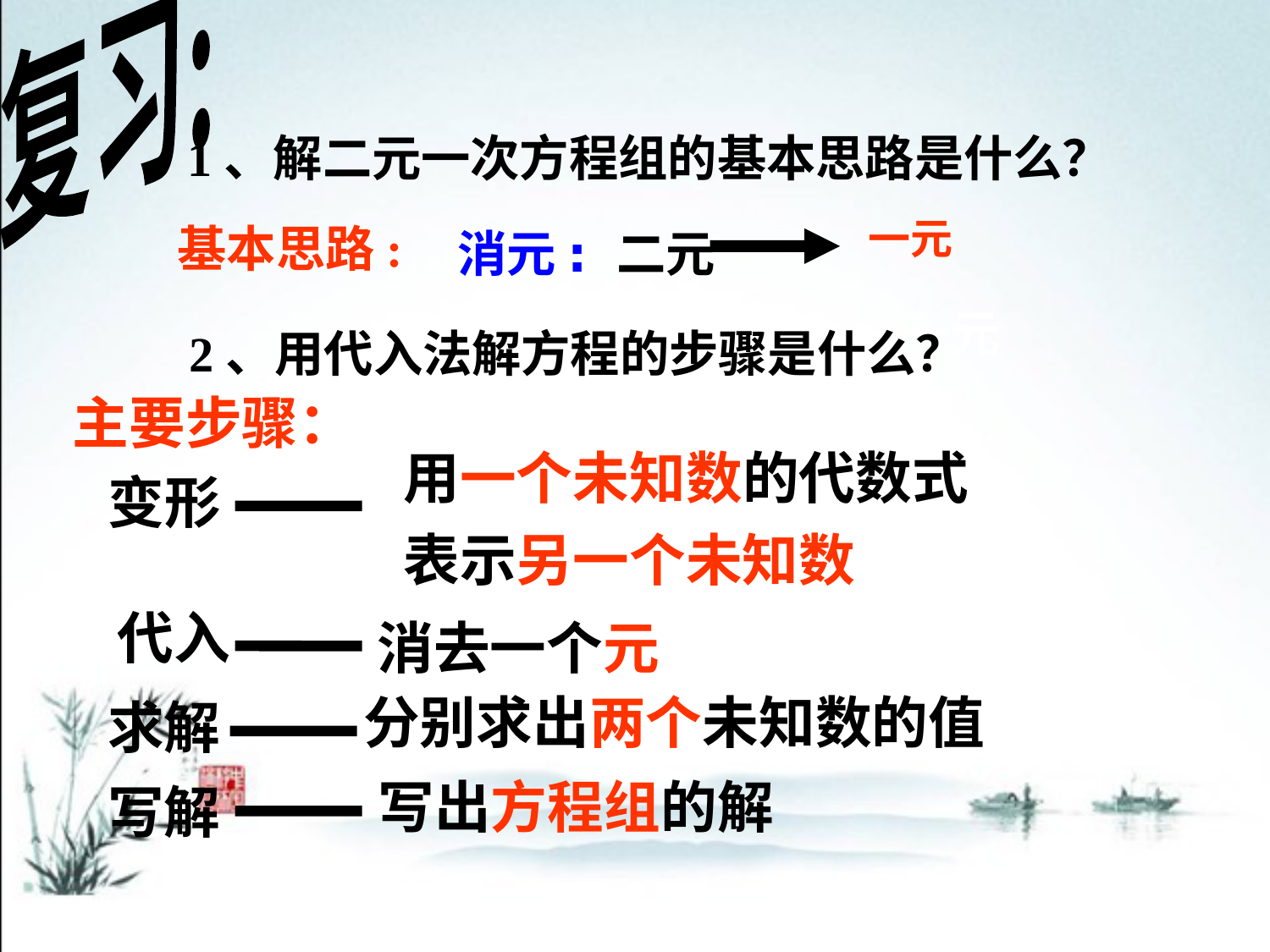

复习:
1、解二元一次方程组的基本思路是什么？
一元
基本思路:
消元: 二元

一元
2、用代入法解方程的步骤是什么？

主要步骤：
用一个未知数的代数式
表示另一个未知数
变形

代入
消去一个元

分别求出两个未知数的值
求解

写出方程组的解
写解